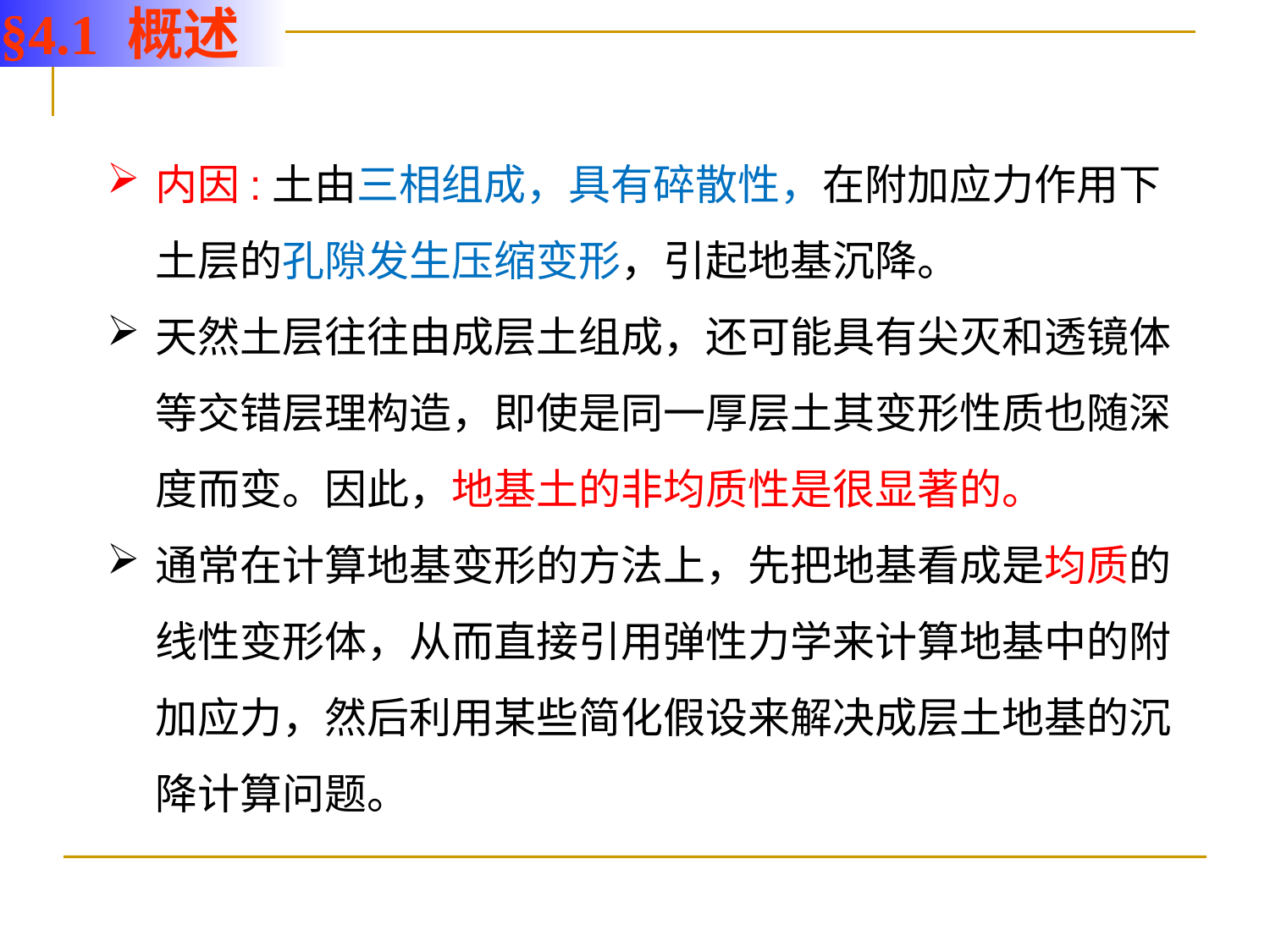

§4.1 概述
内因:土由三相组成，具有碎散性，在附加应力作用下土层的孔隙发生压缩变形，引起地基沉降。
天然土层往往由成层土组成，还可能具有尖灭和透镜体等交错层理构造，即使是同一厚层土其变形性质也随深度而变。因此，地基土的非均质性是很显著的。
通常在计算地基变形的方法上，先把地基看成是均质的线性变形体，从而直接引用弹性力学来计算地基中的附加应力，然后利用某些简化假设来解决成层土地基的沉降计算问题。